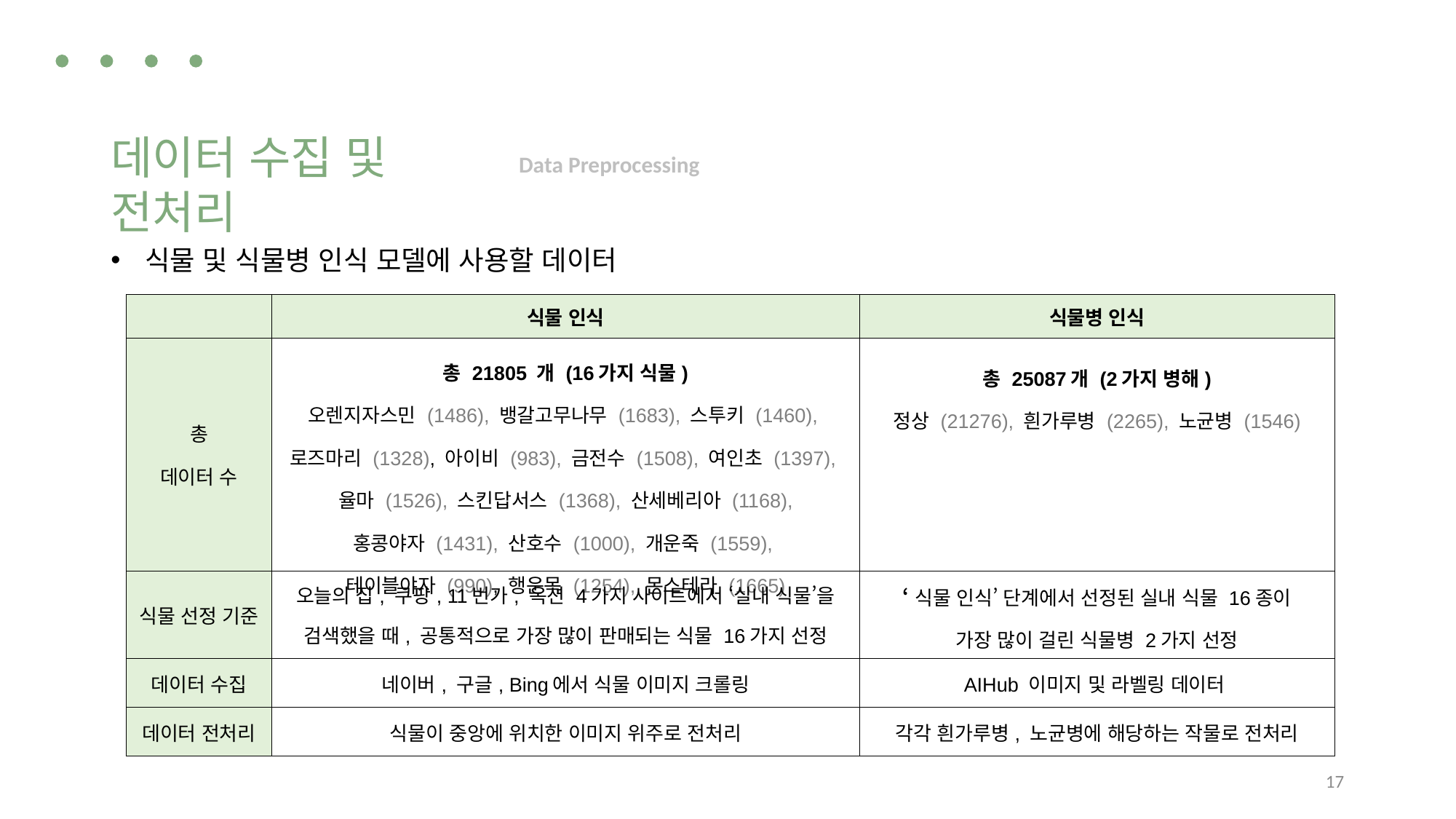

데이터 수집 및 전처리
Data Preprocessing
식물 및 식물병 인식 모델에 사용할 데이터
|  | 식물 인식 | 식물병 인식 |
| --- | --- | --- |
| 총 데이터 수 | 총 21805 개 (16가지 식물) 오렌지자스민 (1486), 뱅갈고무나무 (1683), 스투키 (1460),  로즈마리 (1328), 아이비 (983), 금전수 (1508), 여인초 (1397),  율마 (1526), 스킨답서스 (1368), 산세베리아 (1168), 홍콩야자 (1431), 산호수 (1000), 개운죽 (1559), 테이블야자 (990), 행운목 (1254), 몬스테라 (1665) | 총 25087개 (2가지 병해) 정상 (21276), 흰가루병 (2265), 노균병 (1546) |
| 식물 선정 기준 | 오늘의 집, 쿠팡, 11번가, 옥션 4가지 사이트에서 ‘실내 식물’을 검색했을 때, 공통적으로 가장 많이 판매되는 식물 16가지 선정 | ‘식물 인식’ 단계에서 선정된 실내 식물 16종이 가장 많이 걸린 식물병 2가지 선정 |
| 데이터 수집 | 네이버, 구글, Bing에서 식물 이미지 크롤링 | AIHub 이미지 및 라벨링 데이터 |
| 데이터 전처리 | 식물이 중앙에 위치한 이미지 위주로 전처리 | 각각 흰가루병, 노균병에 해당하는 작물로 전처리 |
17